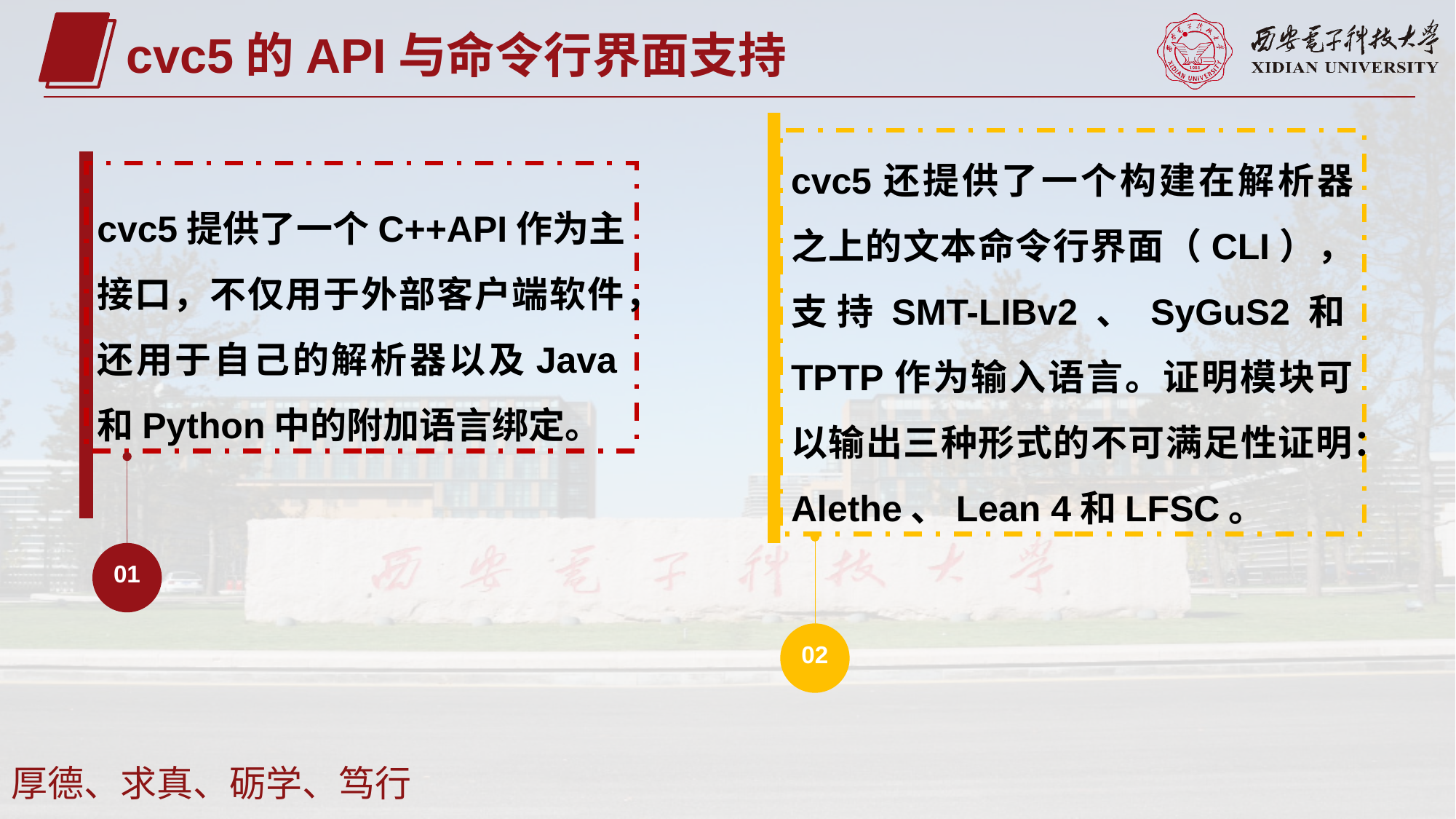

cvc5的API与命令行界面支持

cvc5还提供了一个构建在解析器之上的文本命令行界面（CLI），支持SMT-LIBv2、SyGuS2和TPTP作为输入语言。证明模块可以输出三种形式的不可满足性证明：Alethe、Lean 4和LFSC。

cvc5提供了一个C++API作为主接口，不仅用于外部客户端软件，还用于自己的解析器以及Java和Python中的附加语言绑定。
01
02